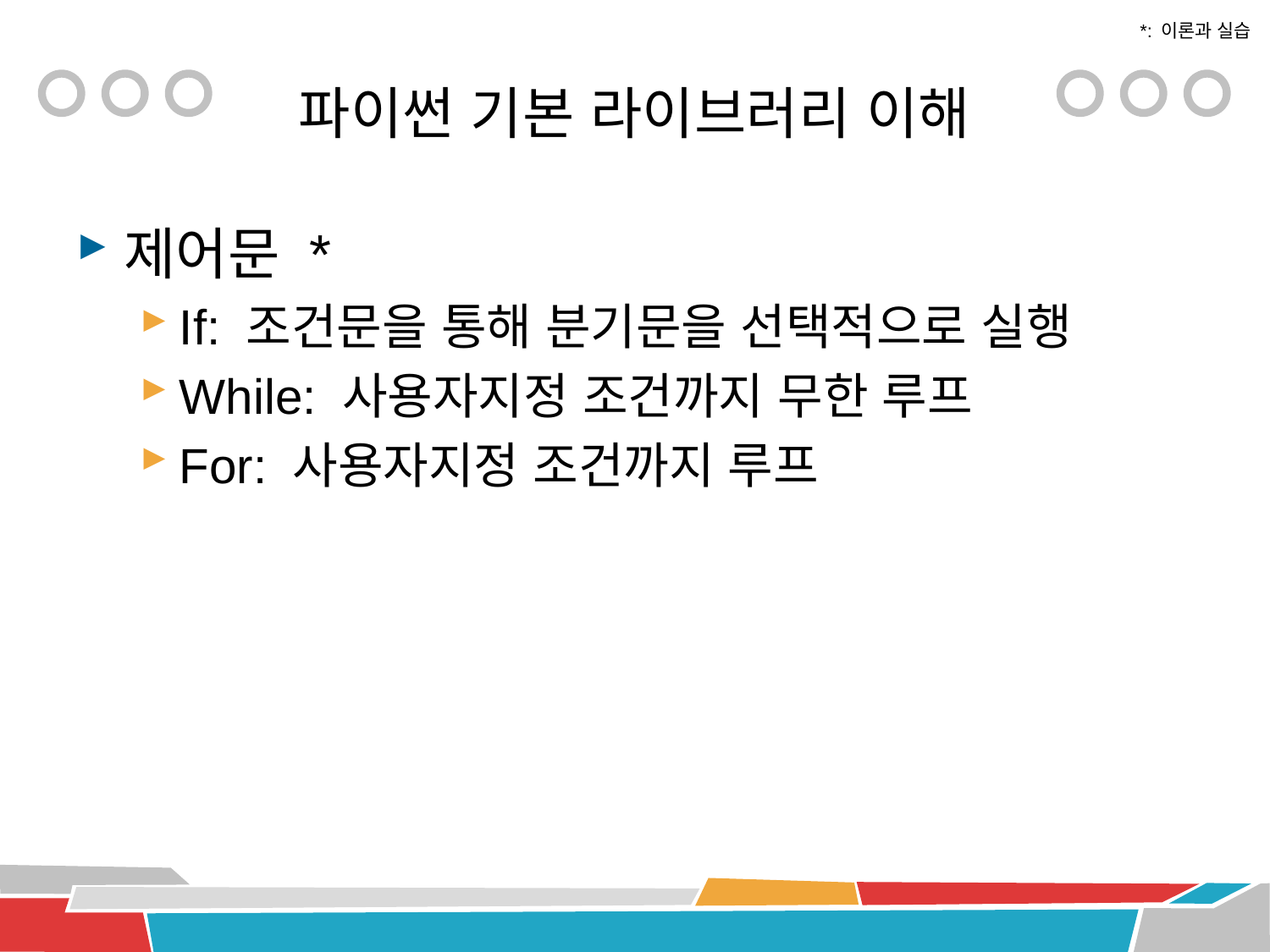

*: 이론과 실습
# 파이썬 기본 라이브러리 이해
제어문 *
If: 조건문을 통해 분기문을 선택적으로 실행
While: 사용자지정 조건까지 무한 루프
For: 사용자지정 조건까지 루프